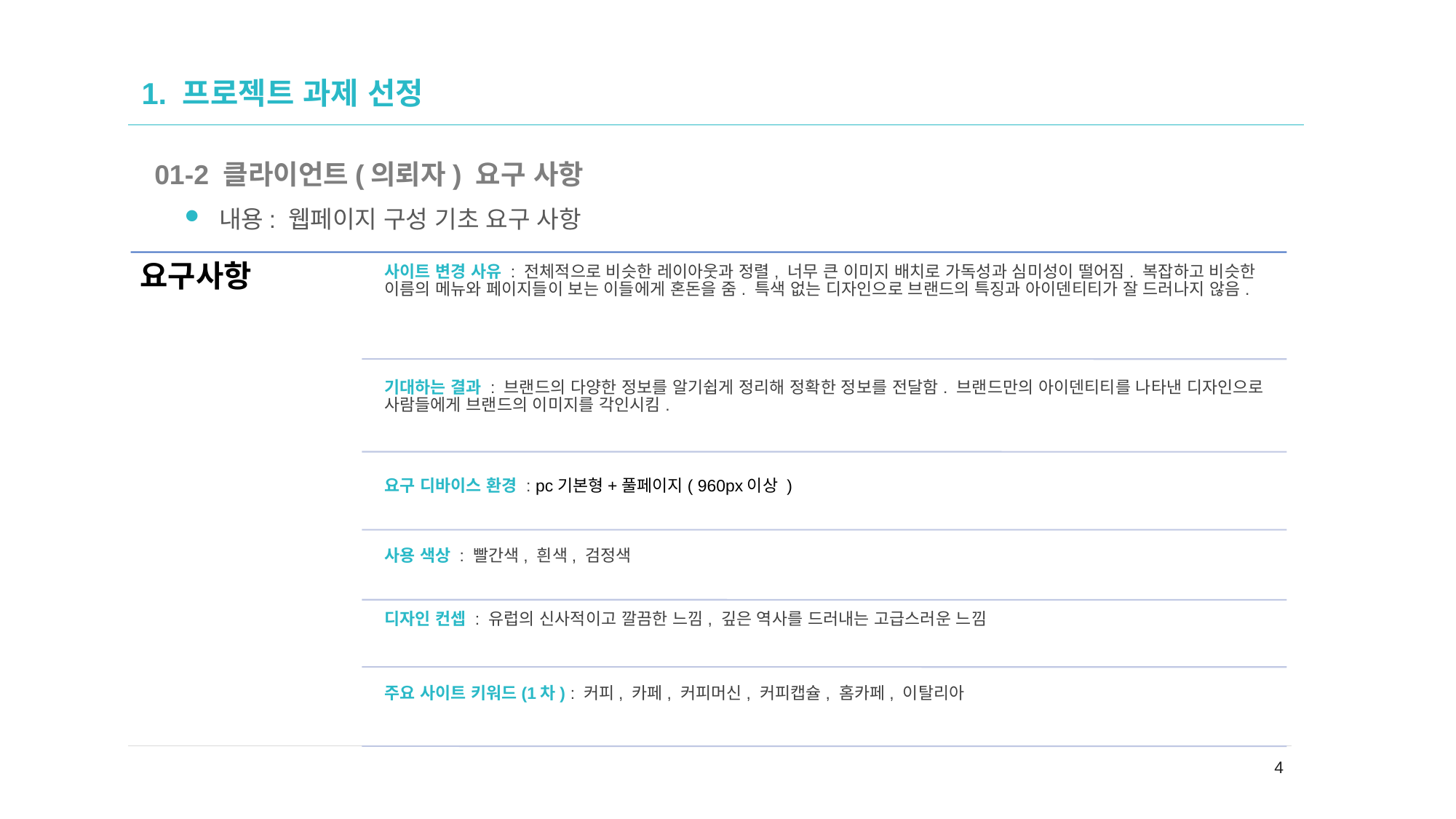

# 1. 프로젝트 과제 선정
01-2 클라이언트(의뢰자) 요구 사항
내용: 웹페이지 구성 기초 요구 사항
요구사항
사이트 변경 사유 : 전체적으로 비슷한 레이아웃과 정렬, 너무 큰 이미지 배치로 가독성과 심미성이 떨어짐. 복잡하고 비슷한 이름의 메뉴와 페이지들이 보는 이들에게 혼돈을 줌. 특색 없는 디자인으로 브랜드의 특징과 아이덴티티가 잘 드러나지 않음.
기대하는 결과 : 브랜드의 다양한 정보를 알기쉽게 정리해 정확한 정보를 전달함. 브랜드만의 아이덴티티를 나타낸 디자인으로 사람들에게 브랜드의 이미지를 각인시킴.
요구 디바이스 환경 : pc기본형+풀페이지( 960px이상 )
사용 색상 : 빨간색, 흰색, 검정색
디자인 컨셉 : 유럽의 신사적이고 깔끔한 느낌, 깊은 역사를 드러내는 고급스러운 느낌
주요 사이트 키워드(1차) : 커피, 카페, 커피머신, 커피캡슐, 홈카페, 이탈리아
4